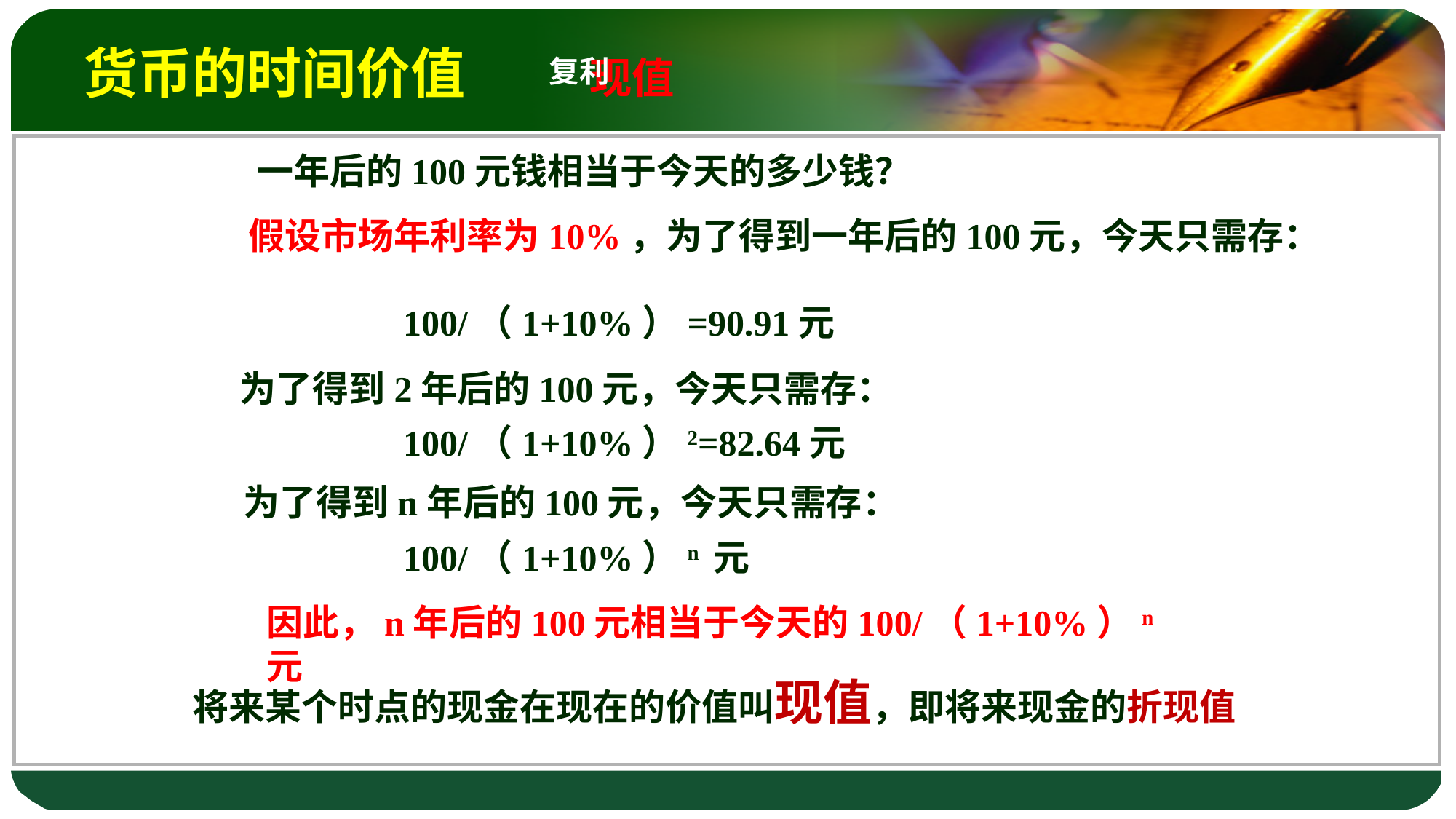

# 货币的时间价值          现值
复利
一年后的100元钱相当于今天的多少钱？
假设市场年利率为10%，为了得到一年后的100元，今天只需存：
100/（1+10%）=90.91元
为了得到2年后的100元，今天只需存：
100/（1+10%）2=82.64元
为了得到n年后的100元，今天只需存：
100/（1+10%）n 元
因此，n年后的100元相当于今天的100/（1+10%）n 元

将来某个时点的现金在现在的价值叫现值，即将来现金的折现值